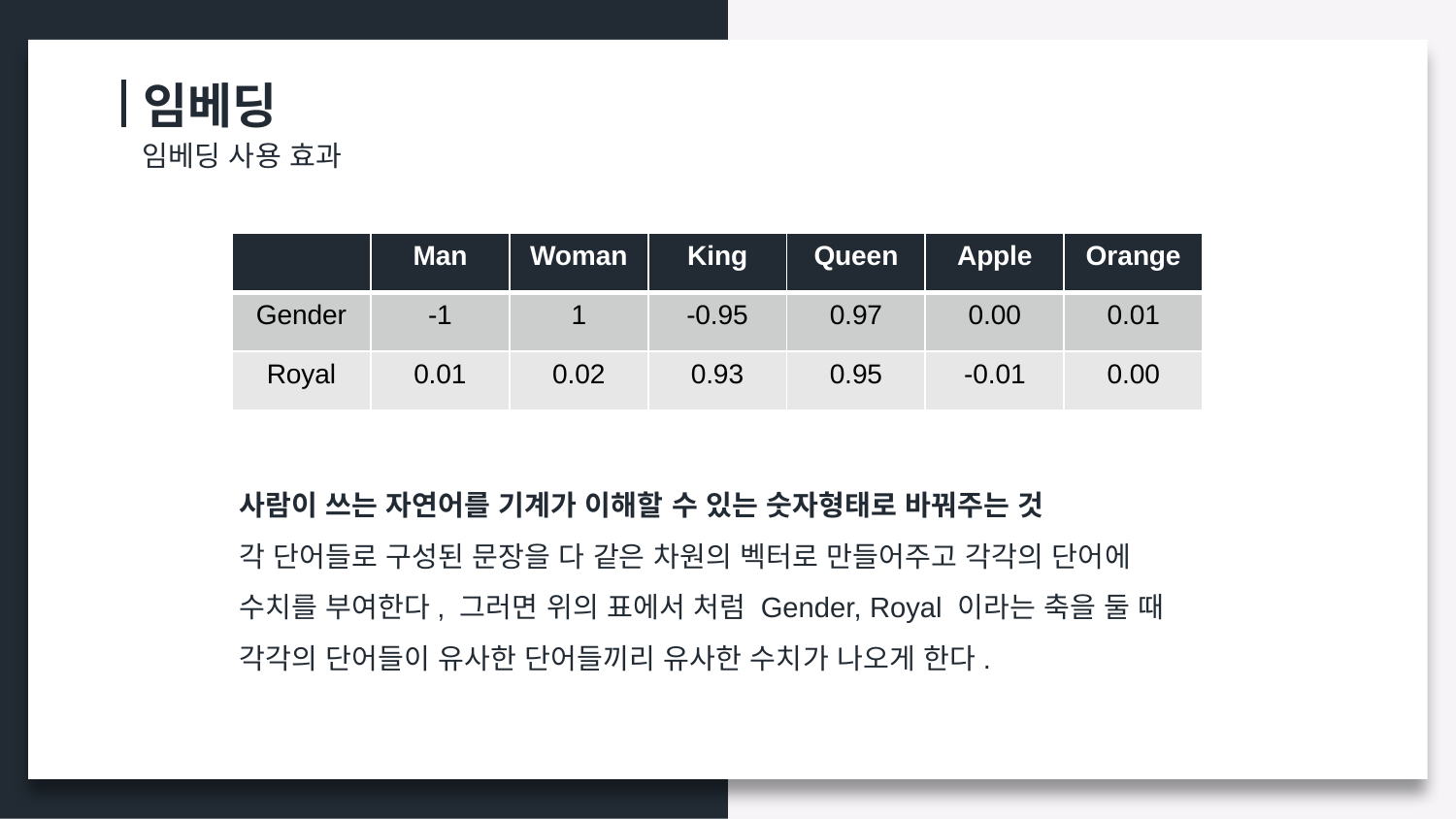

임베딩
임베딩 사용 효과
|  | Man | Woman | King | Queen | Apple | Orange |
| --- | --- | --- | --- | --- | --- | --- |
| Gender | -1 | 1 | -0.95 | 0.97 | 0.00 | 0.01 |
| Royal | 0.01 | 0.02 | 0.93 | 0.95 | -0.01 | 0.00 |
사람이 쓰는 자연어를 기계가 이해할 수 있는 숫자형태로 바꿔주는 것
각 단어들로 구성된 문장을 다 같은 차원의 벡터로 만들어주고 각각의 단어에 수치를 부여한다, 그러면 위의 표에서 처럼 Gender, Royal 이라는 축을 둘 때 각각의 단어들이 유사한 단어들끼리 유사한 수치가 나오게 한다.